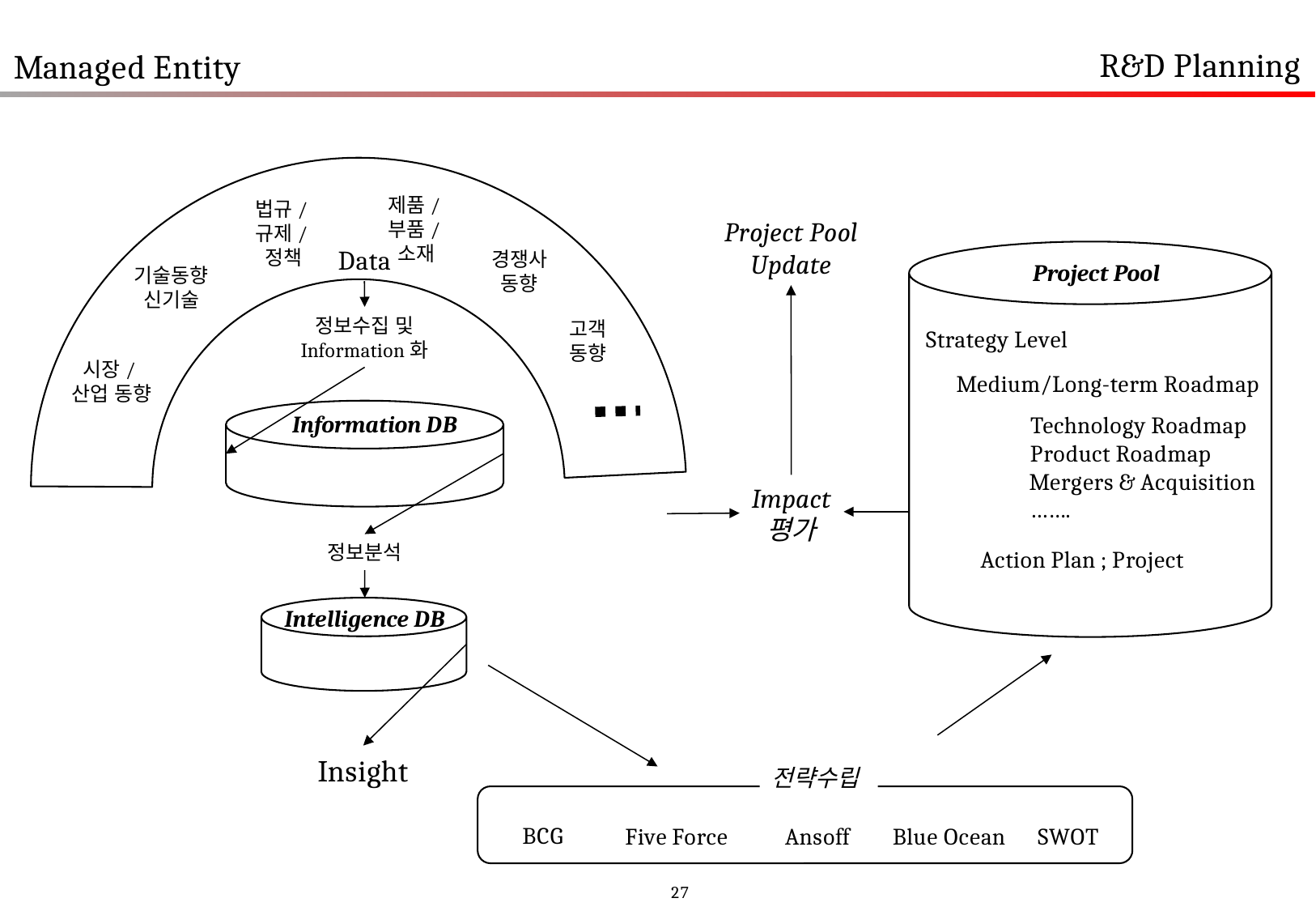

R&D Planning
Managed Entity

제품/부품/소재
법규/규제/정책
Project Pool
Update
Data
경쟁사
동향

Project Pool
기술동향
신기술
정보수집 및
Information화
고객
동향
Strategy Level
시장/산업 동향
Medium/Long-term Roadmap

Information DB
Technology Roadmap
Product Roadmap
Mergers & Acquisition
…….
Impact
평가
정보분석
Action Plan ; Project
Intelligence DB

Insight
전략수립

BCG
Five Force
Ansoff
Blue Ocean
SWOT
27